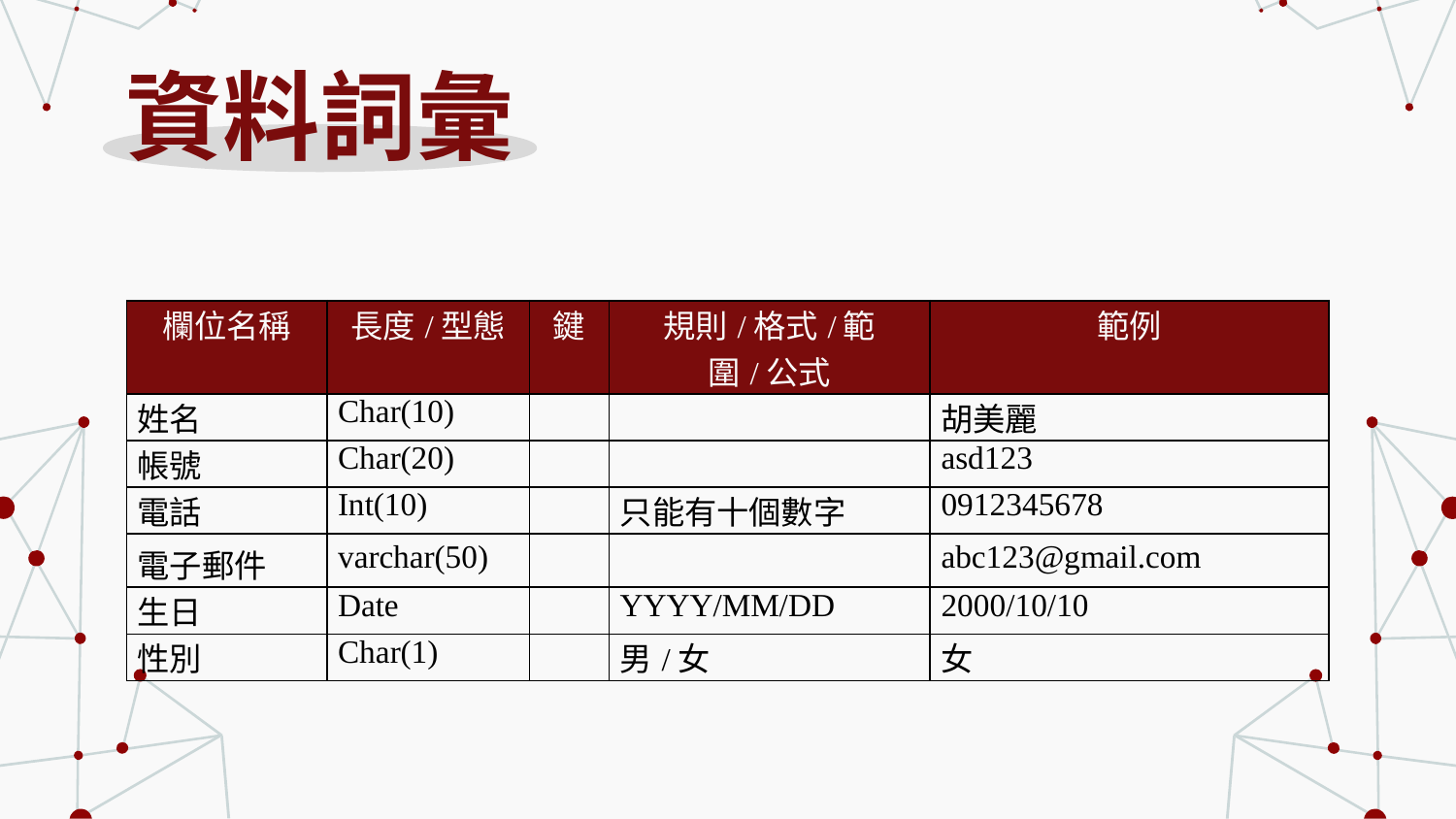

# 資料詞彙

| 欄位名稱 | 長度/型態 | 鍵 | 規則/格式/範圍/公式 | 範例 |
| --- | --- | --- | --- | --- |
| 姓名 | Char(10) |  |  | 胡美麗 |
| 帳號 | Char(20) |  |  | asd123 |
| 電話 | Int(10) |  | 只能有十個數字 | 0912345678 |
| 電子郵件 | varchar(50) |  |  | abc123@gmail.com |
| 生日 | Date |  | YYYY/MM/DD | 2000/10/10 |
| 性別 | Char(1) |  | 男/女 | 女 |